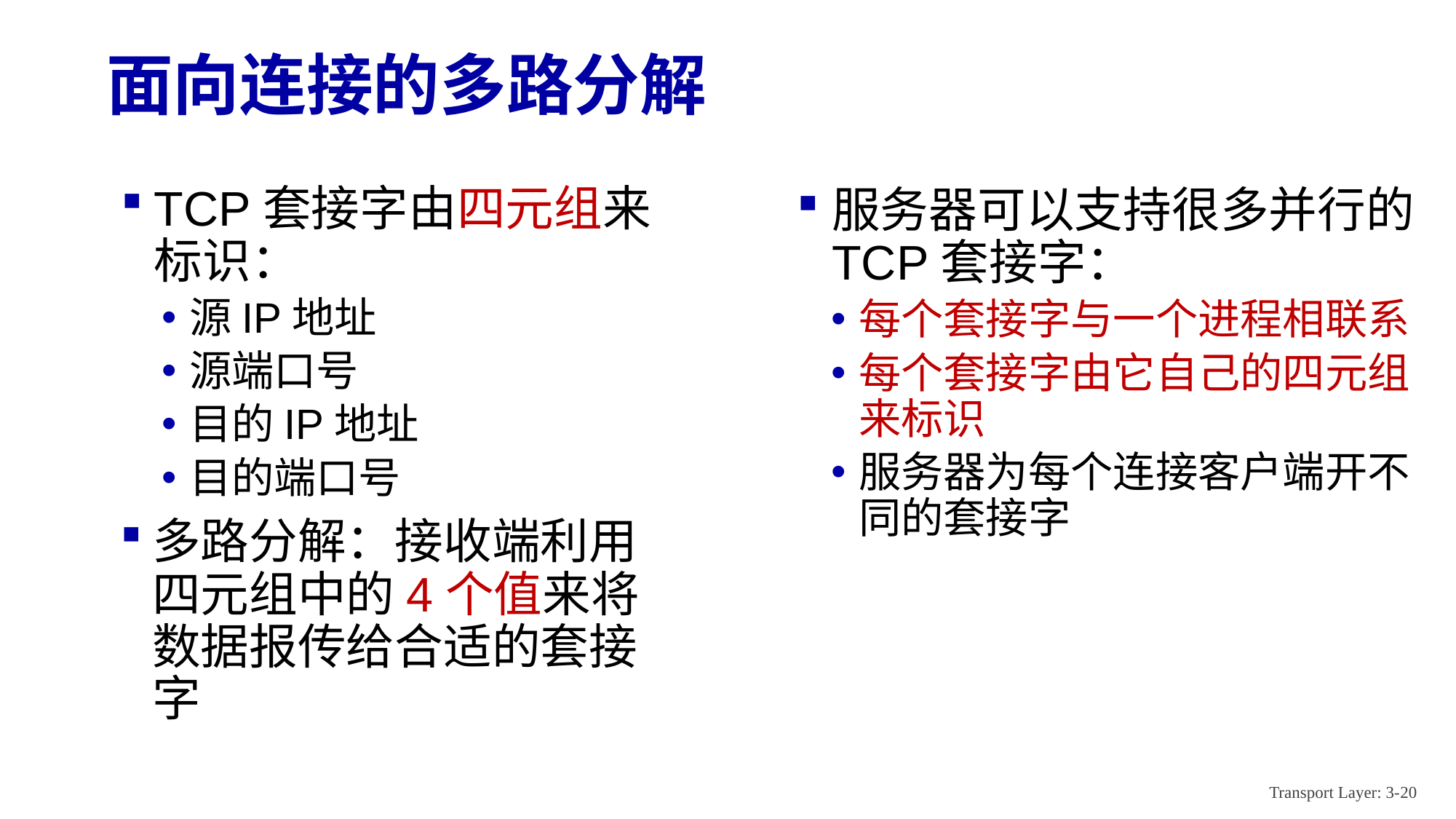

# 面向连接的多路分解
TCP套接字由四元组来标识：
源IP地址
源端口号
目的IP地址
目的端口号
服务器可以支持很多并行的TCP套接字：
每个套接字与一个进程相联系
每个套接字由它自己的四元组来标识
服务器为每个连接客户端开不同的套接字
多路分解：接收端利用四元组中的4个值来将数据报传给合适的套接字
Transport Layer: 3-20